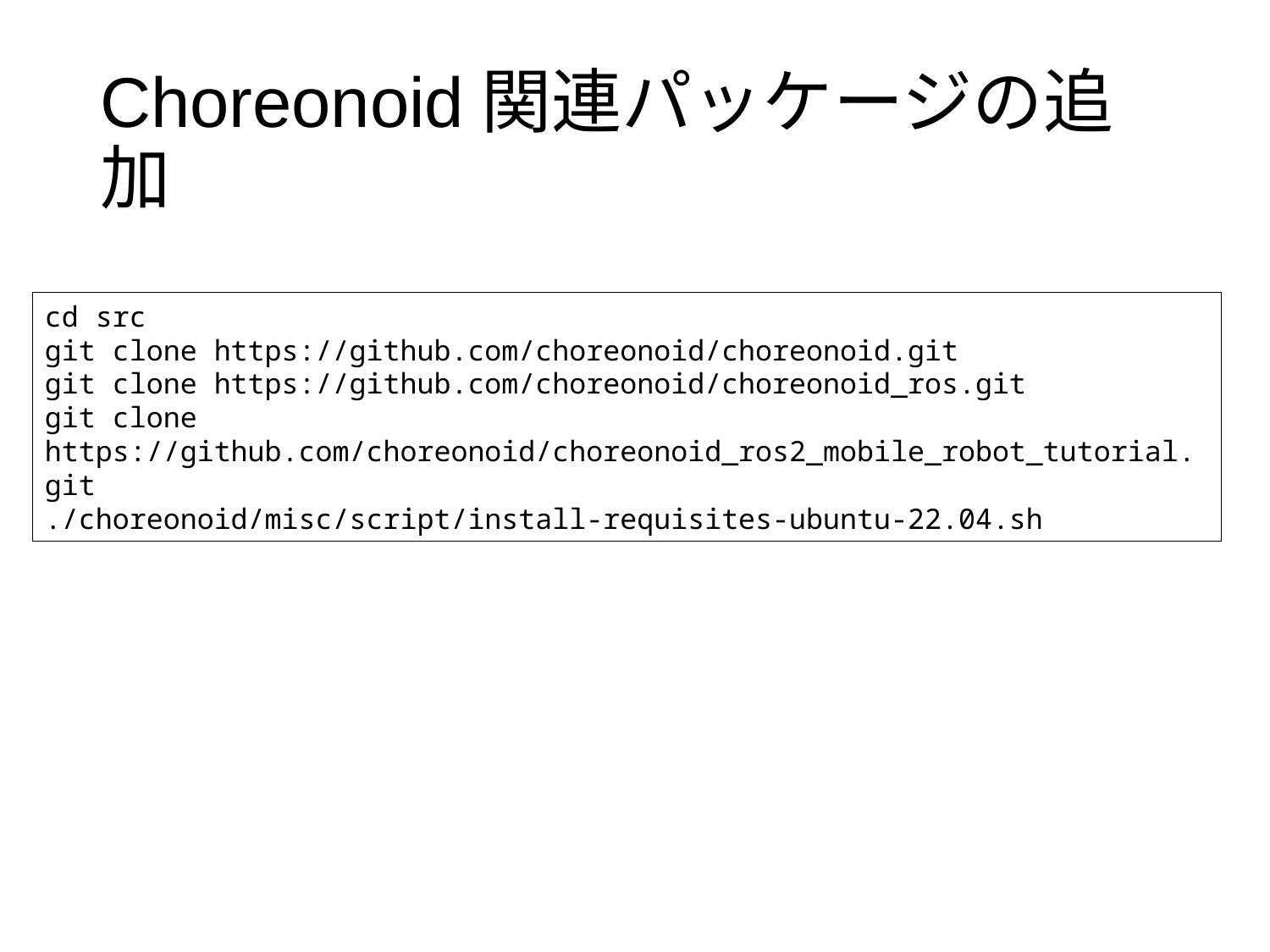

# Choreonoid関連パッケージの追加
cd src
git clone https://github.com/choreonoid/choreonoid.git
git clone https://github.com/choreonoid/choreonoid_ros.git
git clone https://github.com/choreonoid/choreonoid_ros2_mobile_robot_tutorial.git
./choreonoid/misc/script/install-requisites-ubuntu-22.04.sh